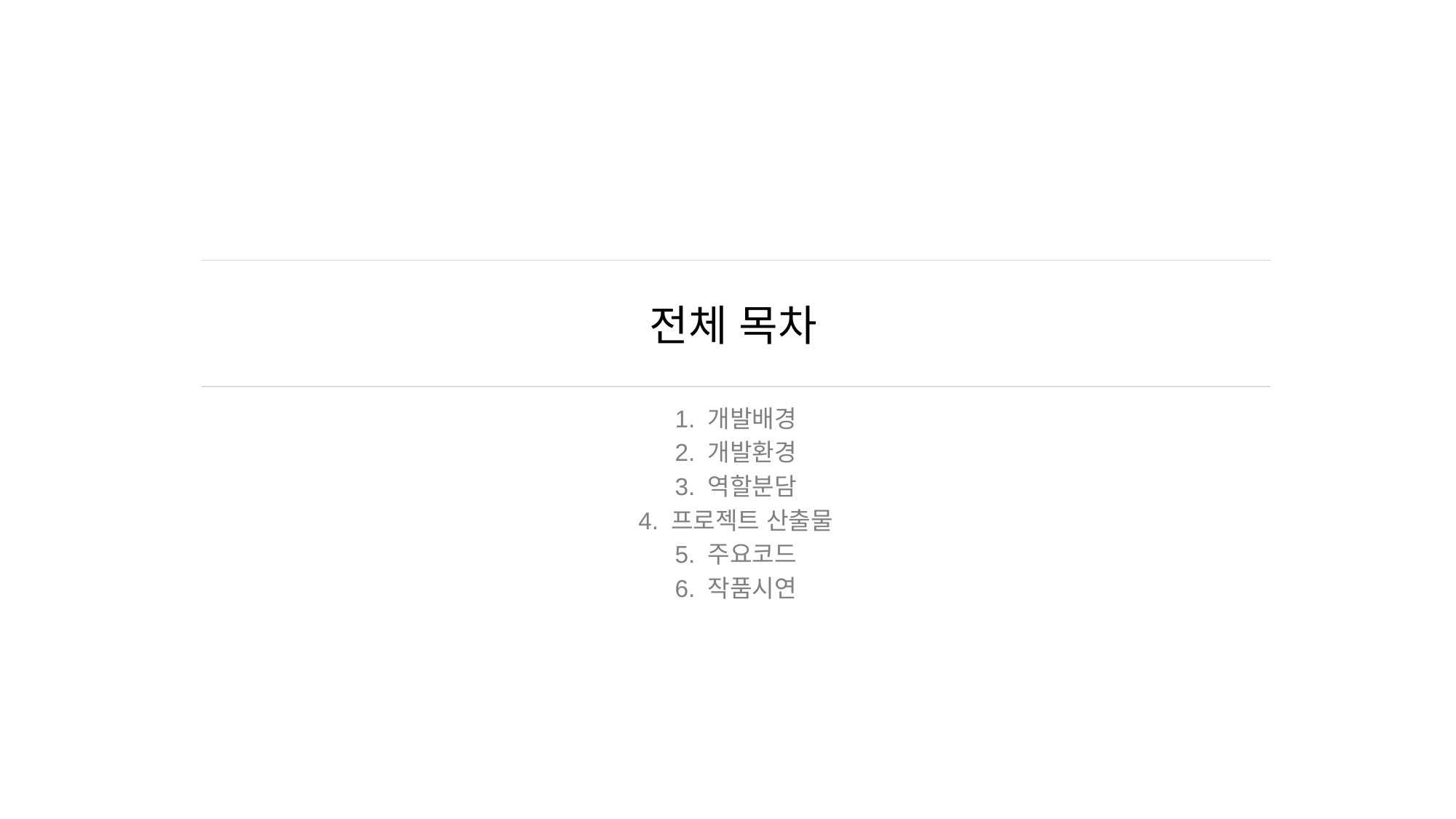

# 전체 목차
1. 개발배경
2. 개발환경
3. 역할분담
4. 프로젝트 산출물
5. 주요코드
6. 작품시연